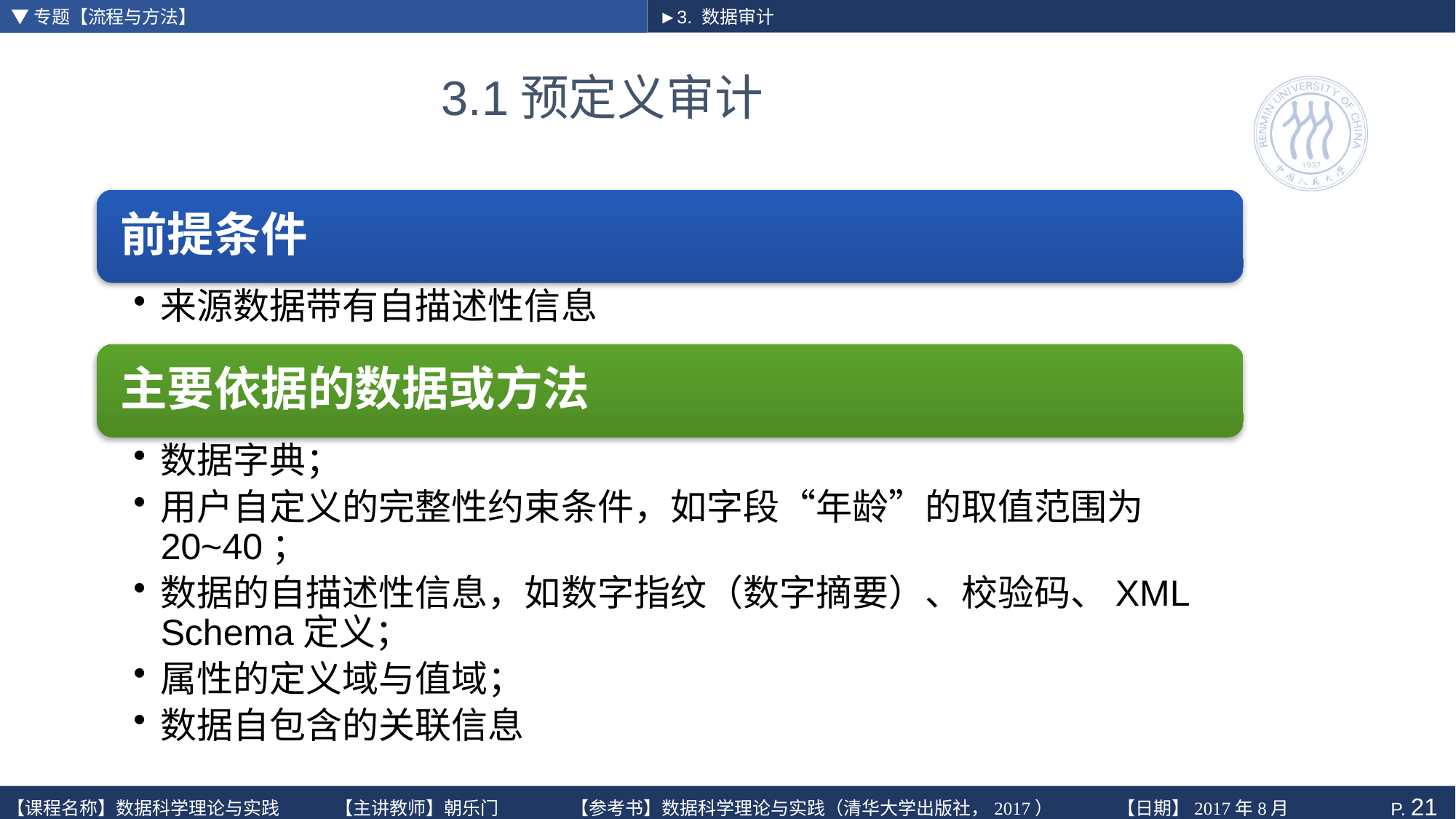

▼专题【流程与方法】
►3. 数据审计
# 3.1预定义审计
前提条件
来源数据带有自描述性信息
主要依据的数据或方法
数据字典；
用户自定义的完整性约束条件，如字段“年龄”的取值范围为20~40；
数据的自描述性信息，如数字指纹（数字摘要）、校验码、XML Schema定义；
属性的定义域与值域；
数据自包含的关联信息